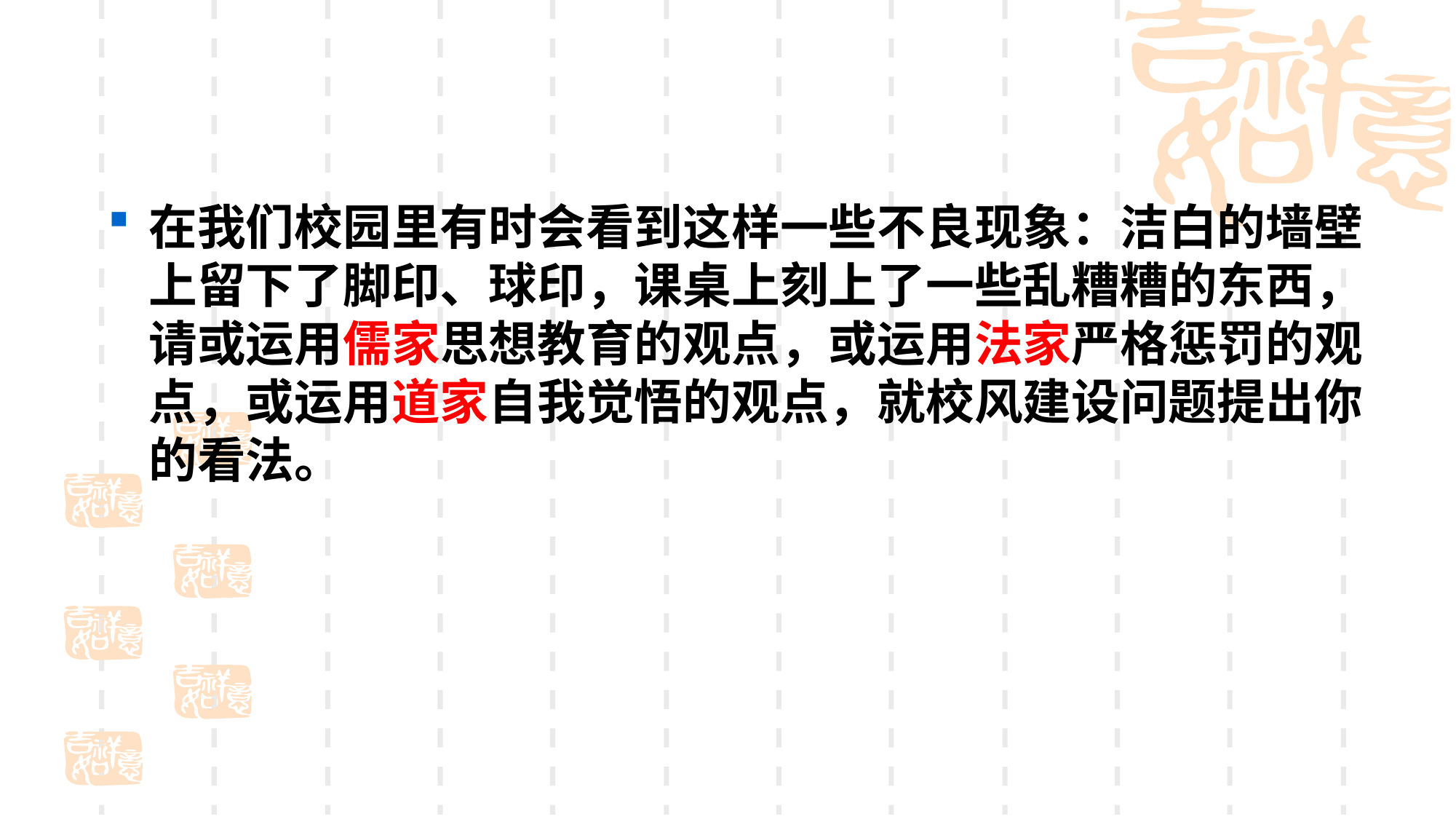

#
在我们校园里有时会看到这样一些不良现象：洁白的墙壁上留下了脚印、球印，课桌上刻上了一些乱糟糟的东西，请或运用儒家思想教育的观点，或运用法家严格惩罚的观点，或运用道家自我觉悟的观点，就校风建设问题提出你的看法。